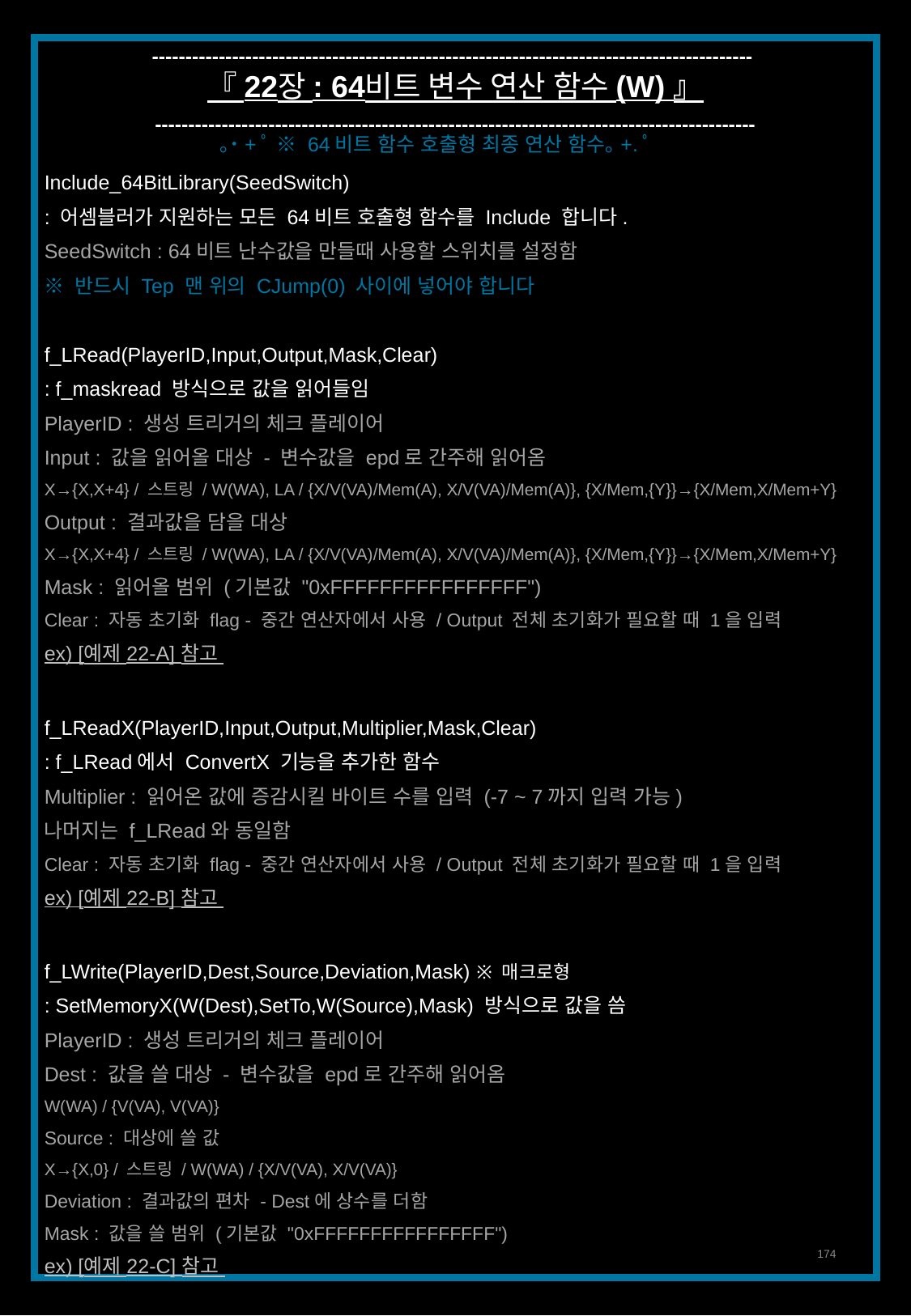

------------------------------------------------------------------------------------------
『 22장 : 64비트 변수 연산 함수 (W) 』
------------------------------------------------------------------------------------------

｡˙+ﾟ ※ 64비트 함수 호출형 최종 연산 함수｡+.ﾟ
Include_64BitLibrary(SeedSwitch)
: 어셈블러가 지원하는 모든 64비트 호출형 함수를 Include 합니다.
SeedSwitch : 64비트 난수값을 만들때 사용할 스위치를 설정함
※ 반드시 Tep 맨 위의 CJump(0) 사이에 넣어야 합니다

f_LRead(PlayerID,Input,Output,Mask,Clear)
: f_maskread 방식으로 값을 읽어들임
PlayerID : 생성 트리거의 체크 플레이어
Input : 값을 읽어올 대상 - 변수값을 epd로 간주해 읽어옴
X→{X,X+4} / 스트링 / W(WA), LA / {X/V(VA)/Mem(A), X/V(VA)/Mem(A)}, {X/Mem,{Y}}→{X/Mem,X/Mem+Y}
Output : 결과값을 담을 대상
X→{X,X+4} / 스트링 / W(WA), LA / {X/V(VA)/Mem(A), X/V(VA)/Mem(A)}, {X/Mem,{Y}}→{X/Mem,X/Mem+Y}
Mask : 읽어올 범위 (기본값 "0xFFFFFFFFFFFFFFFF")
Clear : 자동 초기화 flag - 중간 연산자에서 사용 / Output 전체 초기화가 필요할 때 1을 입력
ex) [예제 22-A] 참고

f_LReadX(PlayerID,Input,Output,Multiplier,Mask,Clear)
: f_LRead에서 ConvertX 기능을 추가한 함수
Multiplier : 읽어온 값에 증감시킬 바이트 수를 입력 (-7 ~ 7까지 입력 가능)
나머지는 f_LRead와 동일함
Clear : 자동 초기화 flag - 중간 연산자에서 사용 / Output 전체 초기화가 필요할 때 1을 입력
ex) [예제 22-B] 참고

f_LWrite(PlayerID,Dest,Source,Deviation,Mask) ※ 매크로형
: SetMemoryX(W(Dest),SetTo,W(Source),Mask) 방식으로 값을 씀
PlayerID : 생성 트리거의 체크 플레이어
Dest : 값을 쓸 대상 - 변수값을 epd로 간주해 읽어옴
W(WA) / {V(VA), V(VA)}
Source : 대상에 쓸 값
X→{X,0} / 스트링 / W(WA) / {X/V(VA), X/V(VA)}
Deviation : 결과값의 편차 - Dest에 상수를 더함
Mask : 값을 쓸 범위 (기본값 "0xFFFFFFFFFFFFFFFF")
ex) [예제 22-C] 참고
174